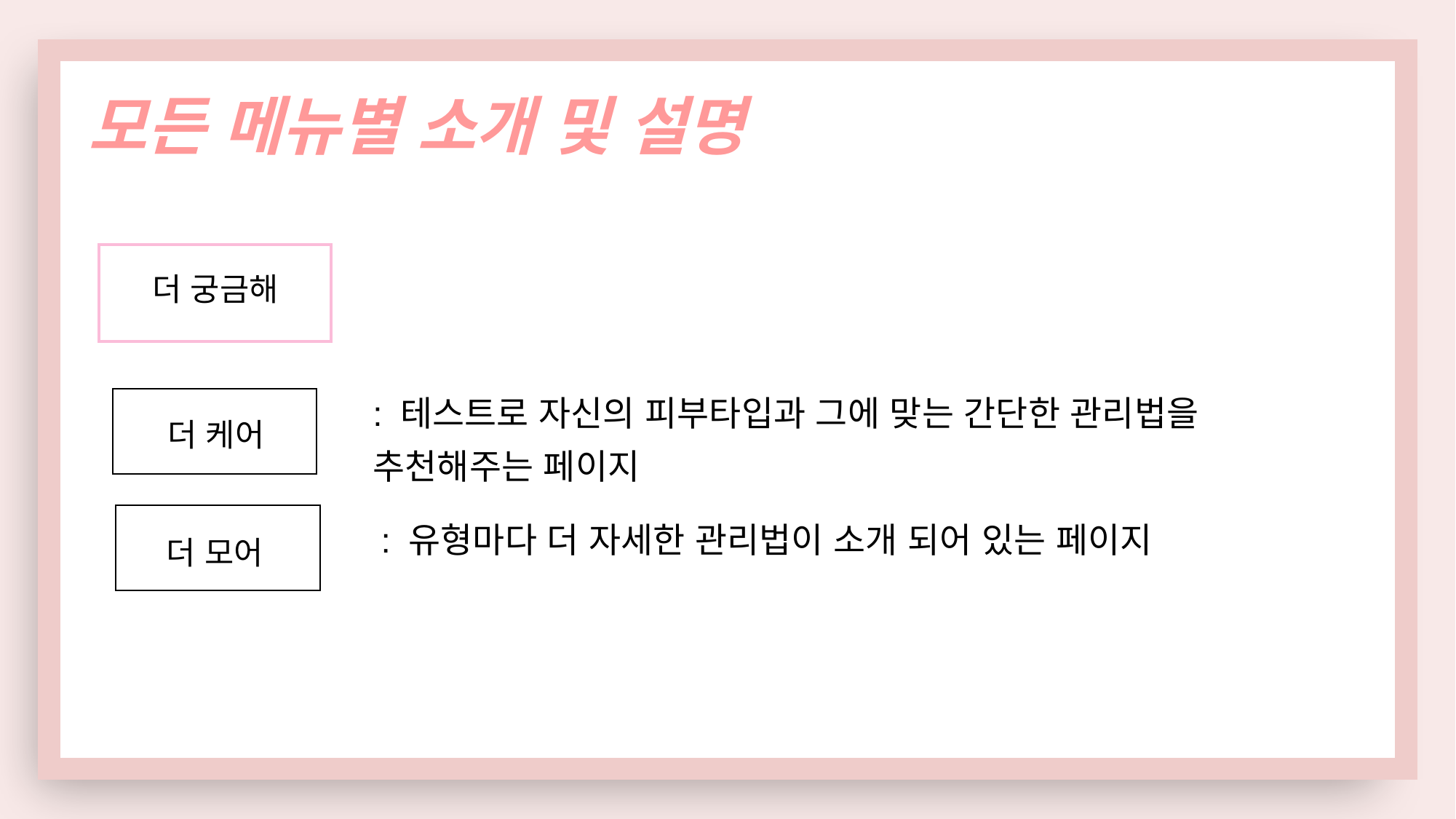

모든 메뉴별 소개 및 설명

더 궁금해

: 테스트로 자신의 피부타입과 그에 맞는 간단한 관리법을
추천해주는 페이지

더 케어

: 유형마다 더 자세한 관리법이 소개 되어 있는 페이지

더 모어